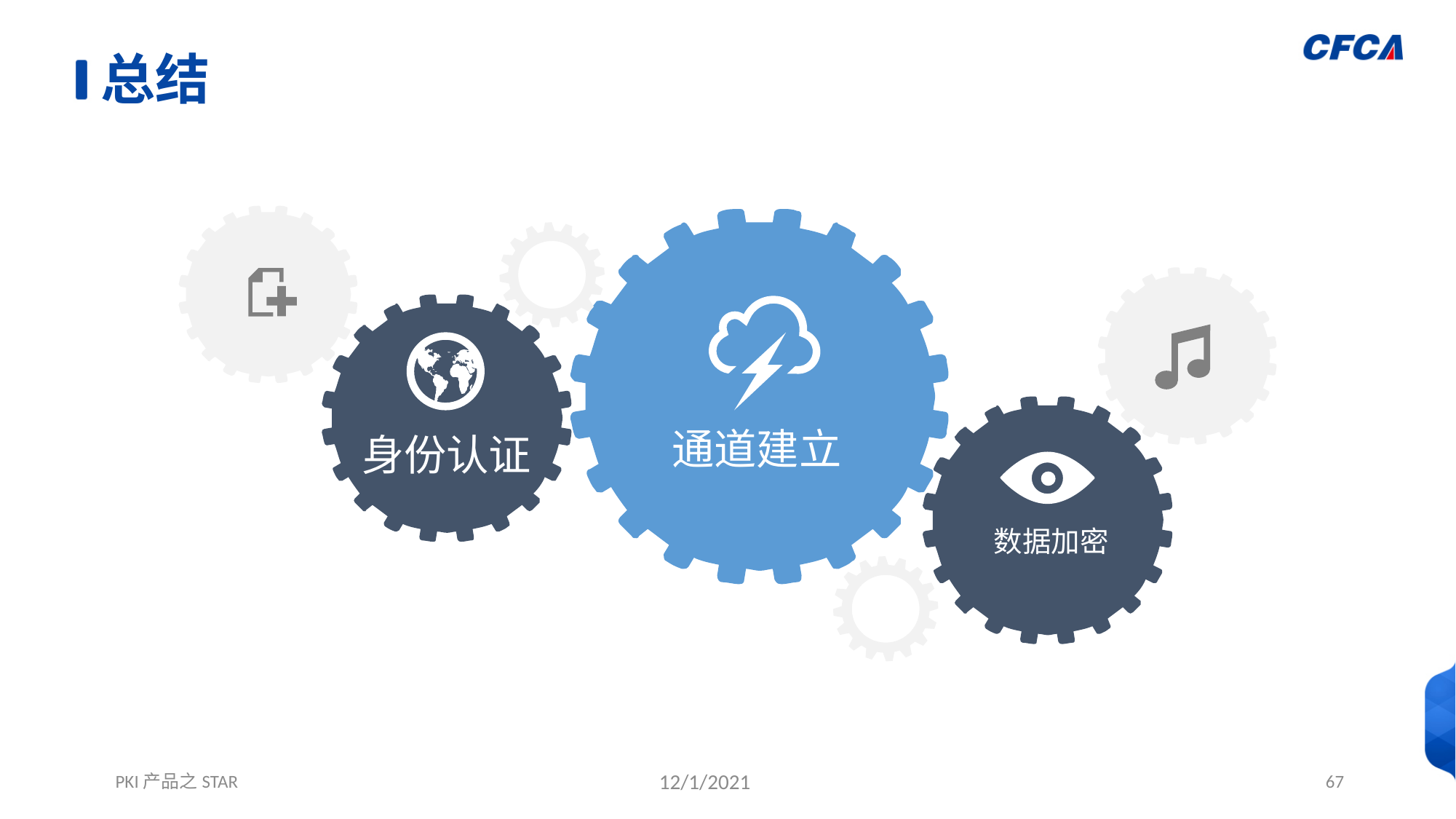

# 总结

通道建立
身份认证

数据加密

PKI产品之STAR
12/1/2021
67